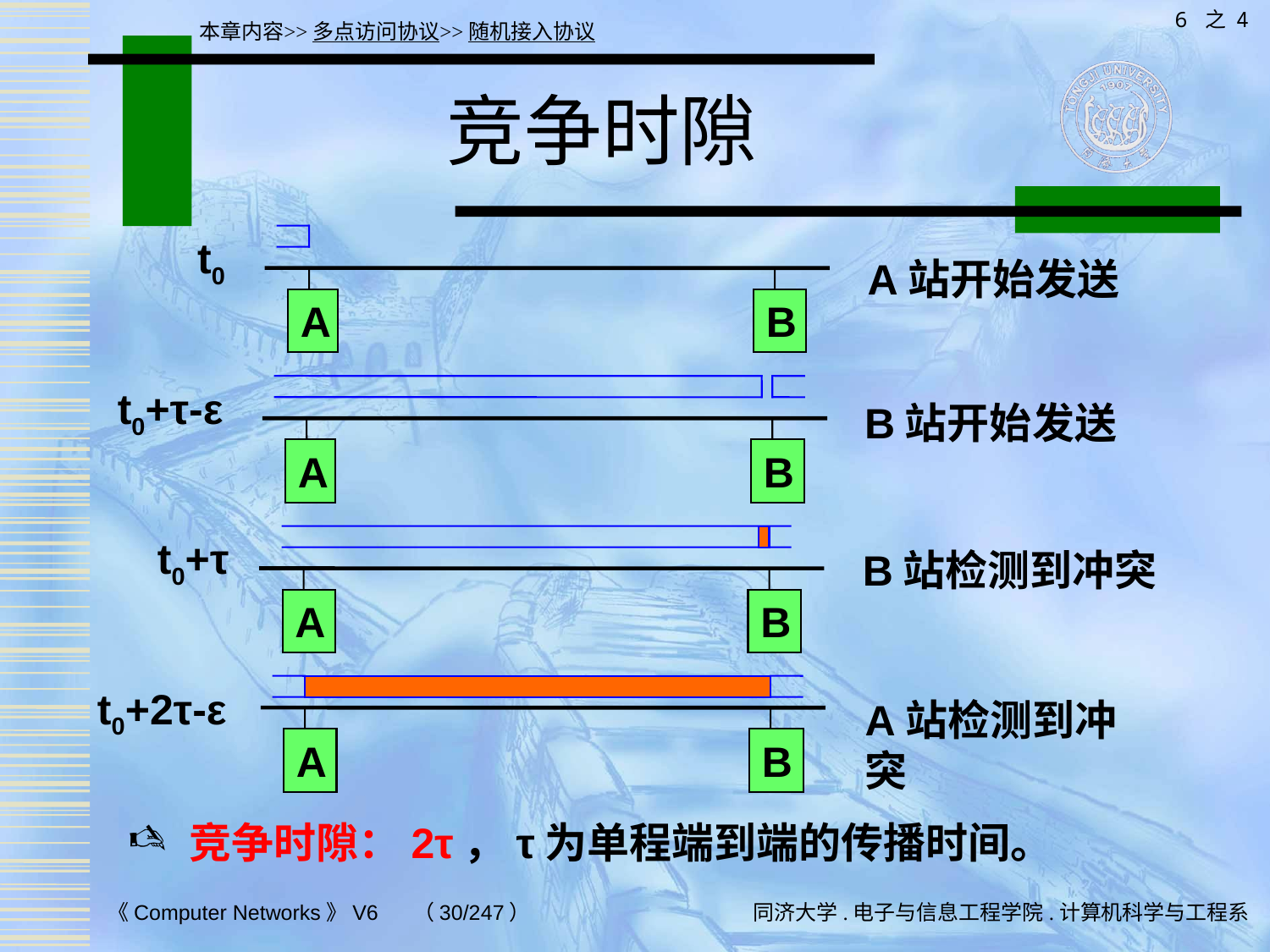

6 之 4
本章内容>>多点访问协议>>随机接入协议
# 竞争时隙
t0

A站开始发送

A
B
t0+τ-ε

B站开始发送

A
B
t0+τ

B站检测到冲突

A
B
t0+2τ-ε

A站检测到冲突

A
B
竞争时隙：2τ，τ为单程端到端的传播时间。